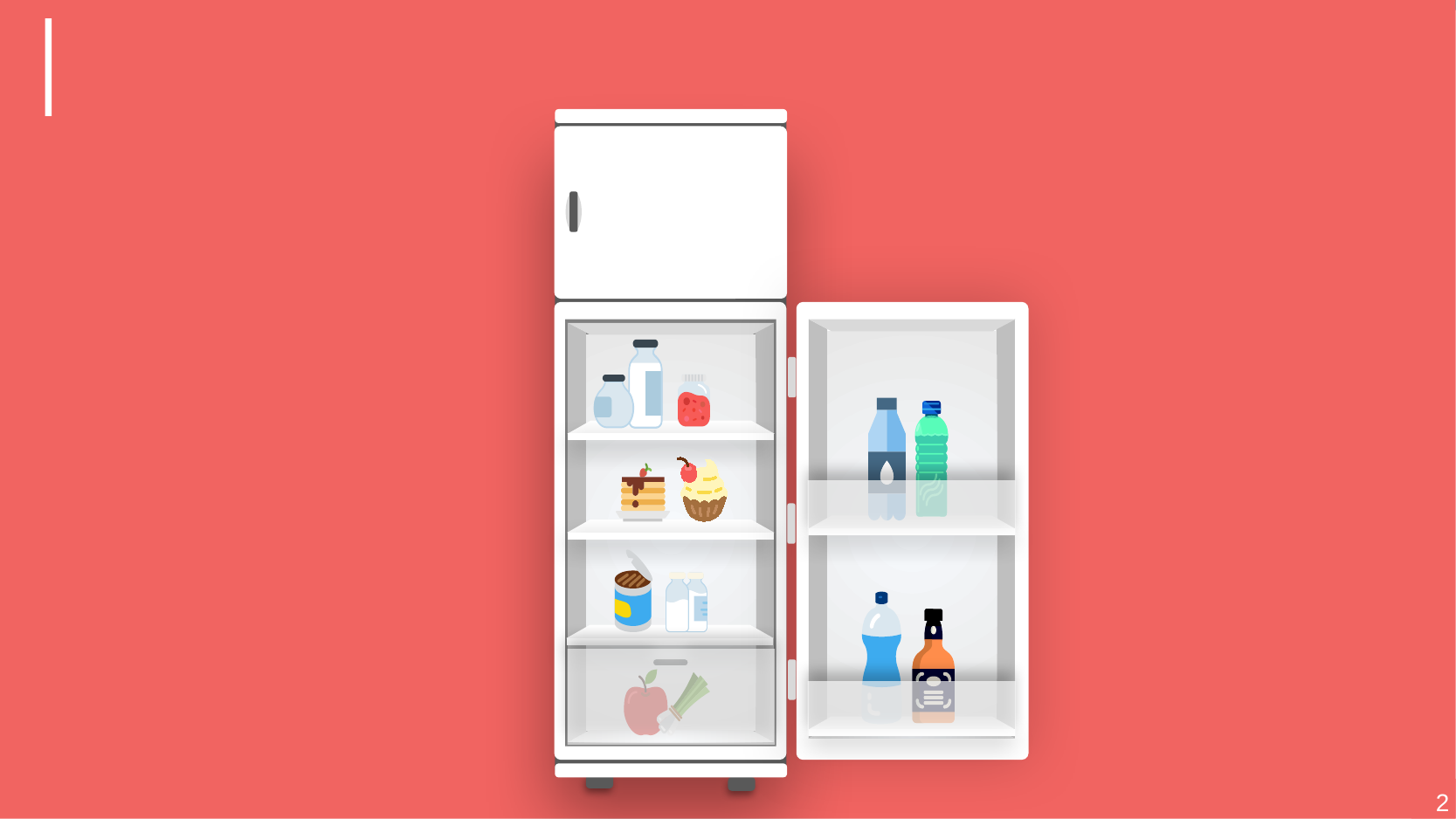

Contents
목차

1. 개발동기 및 목적, 필요성
  1.1 추진과제의 개발 배경 및 목적
  1.2 개발 대상 기술제품의 개요
  1.3 개발 대상 기술제품의 중요성과 파급효과
  1.4 국내외 기술과 시장 현황
3. 과제의 기술
  3.1 기술의 차별성
  3.2 주요 특징
4. 기대효과 및 활용방안
  4.1 기대효과
  4.2 개발 활용방안
2. 설계
  2.1 기술개발의 목표와 추진체계 팀 역할분담
  2.1.1 팀원 소개 및 역할배정
  2.1.2 JOB LIST에 대한 일정관리(주간) 간트차트

  2.2 추진과제의 수행방법
  2.2.1 추진과제의 개발 추진 과정
  2.2.2 시스템 구성도, 개발 환경(SW)

  2.3 프로젝트 개발 내용
  2.3.1 주요기능
  2.3.2 개념설계
  2.3.3  상세설계

5. 향후 개발 계획

6. 참고자료

2